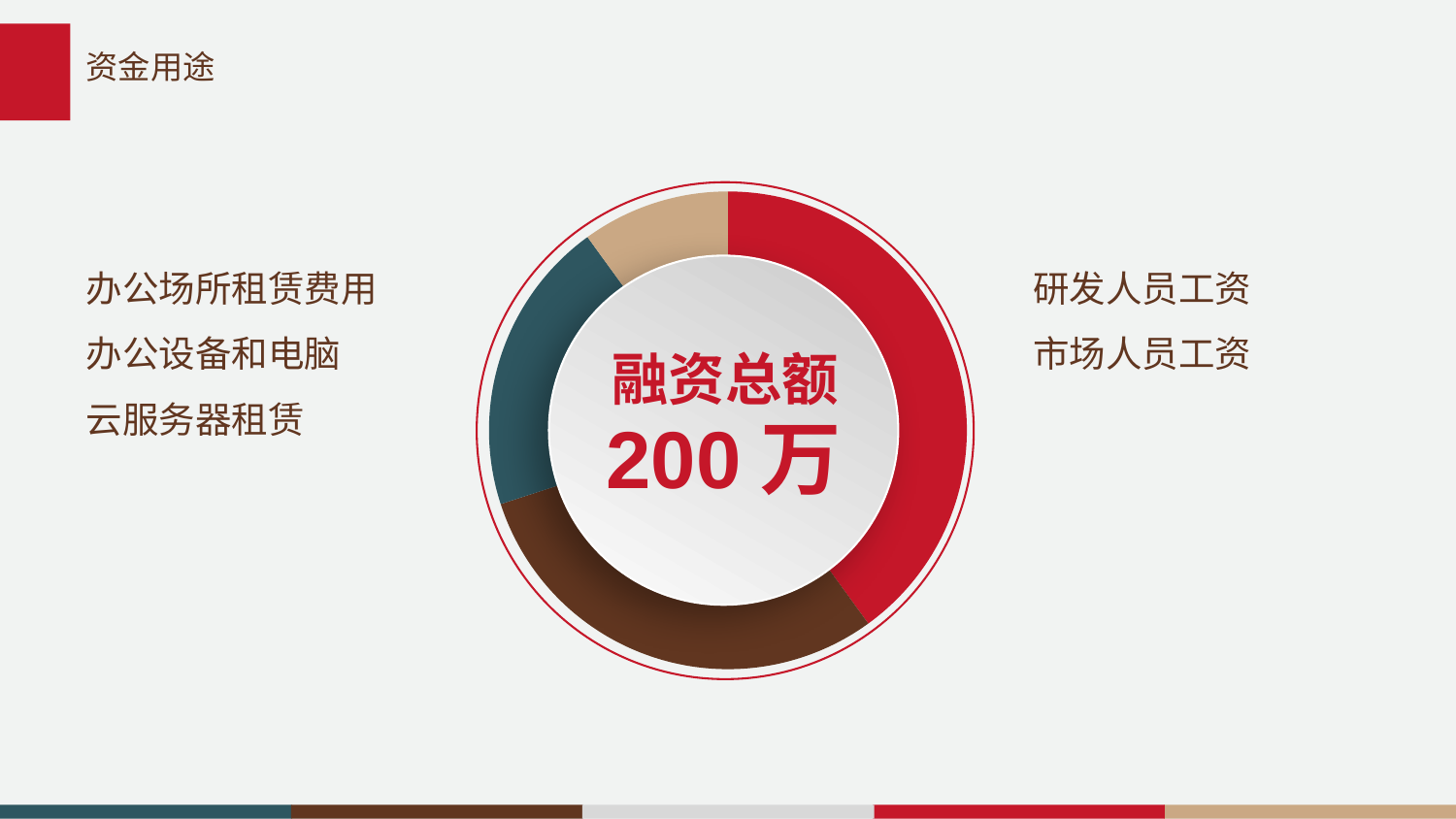

# 资金用途

### Chart

| Category | 销售额 |
|---|---|
| 第一季度 | 40.0 |
| 第二季度 | 30.0 |
| 第三季度 | 20.0 |
| 第四季度 | 10.0 |
研发人员工资
市场人员工资
办公场所租赁费用
办公设备和电脑
云服务器租赁

融资总额
200万